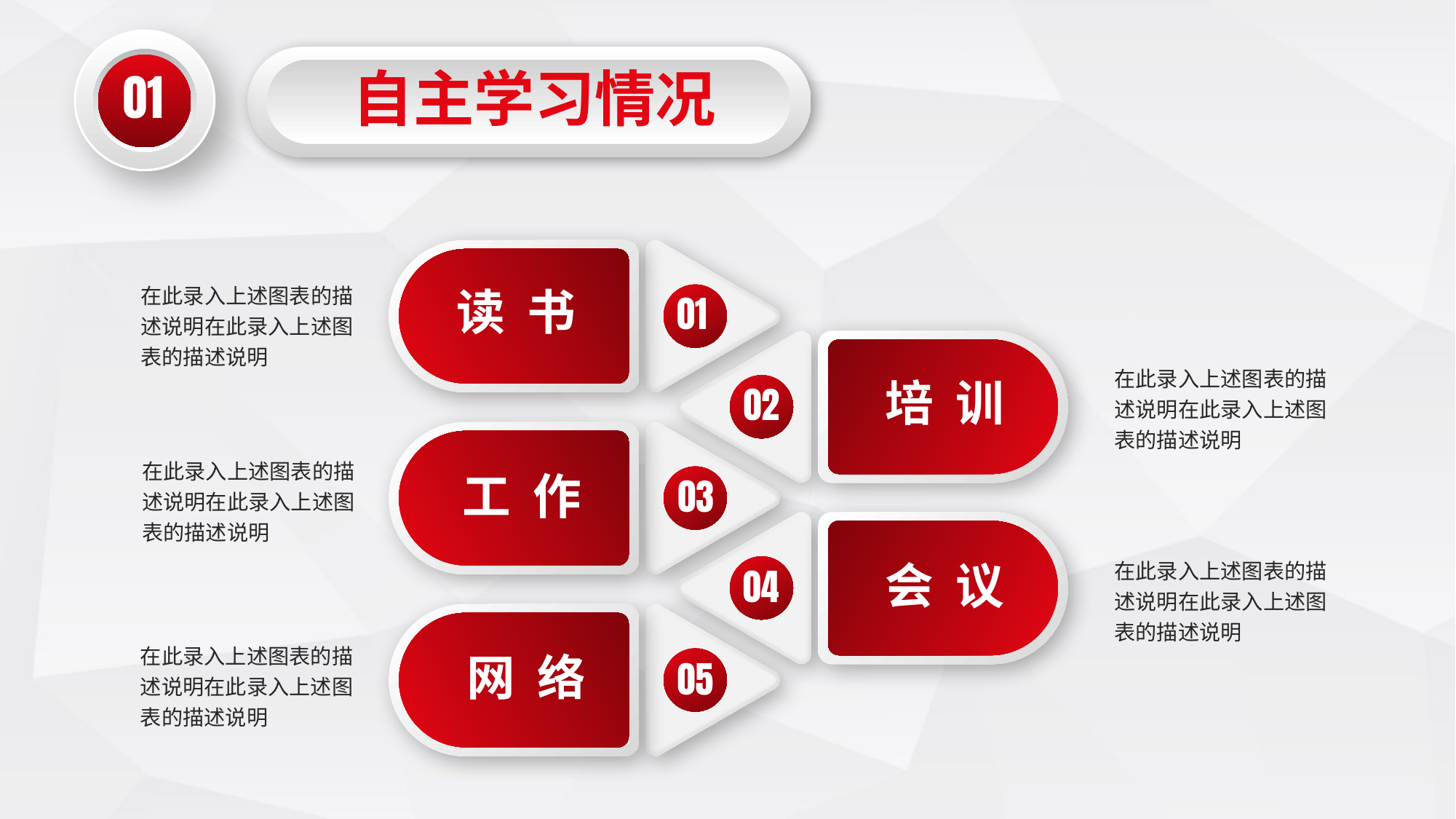

01

自主学习情况

01

读  书
在此录入上述图表的描述说明在此录入上述图表的描述说明

02

培  训
在此录入上述图表的描述说明在此录入上述图表的描述说明

03

工  作
在此录入上述图表的描述说明在此录入上述图表的描述说明

04

会  议
在此录入上述图表的描述说明在此录入上述图表的描述说明

05

网  络
在此录入上述图表的描述说明在此录入上述图表的描述说明